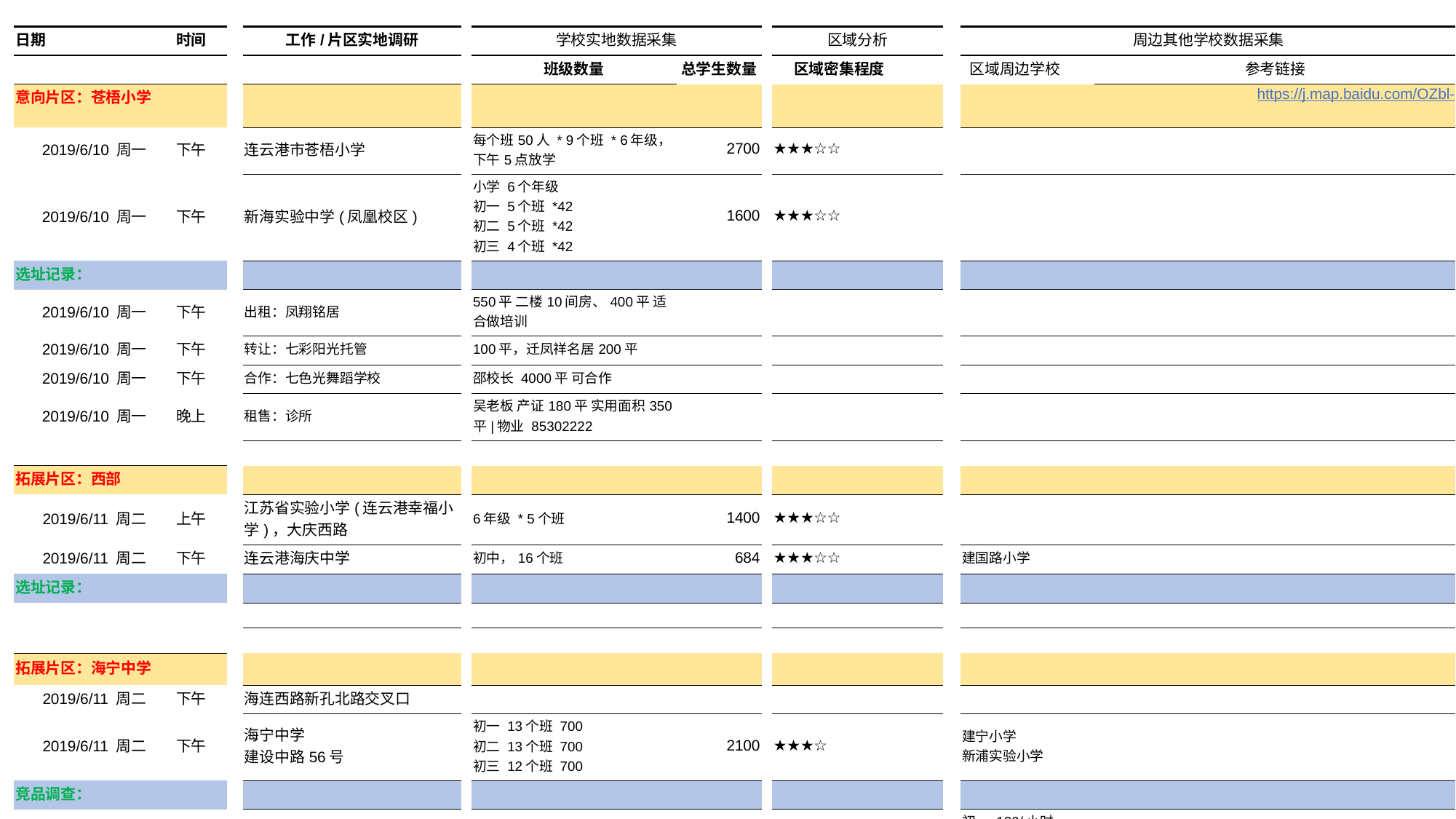

|  |  |  |  |  |  |  |  |  |  |  |  |  |  |  |
| --- | --- | --- | --- | --- | --- | --- | --- | --- | --- | --- | --- | --- | --- | --- |
|  | 日期 | 时间 |  | 工作/片区实地调研 |  | 学校实地数据采集 |  |  | 区域分析 |  |  | 周边其他学校数据采集 |  |  |
|  |  |  |  |  |  | 班级数量 | 总学生数量 |  | 区域密集程度 |  |  | 区域周边学校 |  | 参考链接 |
|  | 意向片区：苍梧小学 |  |  |  |  |  |  |  |  |  |  |  |  | https://j.map.baidu.com/OZbl- |
|  | 2019/6/10 周一 | 下午 |  | 连云港市苍梧小学 |  | 每个班50人 \* 9个班 \* 6年级，下午5点放学 | 2700 |  | ★★★☆☆ |  |  |  |  |  |
|  | 2019/6/10 周一 | 下午 |  | 新海实验中学(凤凰校区) |  | 小学 6个年级 初一 5个班 \*42 初二 5个班 \*42 初三 4个班 \*42 | 1600 |  | ★★★☆☆ |  |  |  |  |  |
|  | 选址记录： |  |  |  |  |  |  |  |  |  |  |  |  |  |
|  | 2019/6/10 周一 | 下午 |  | 出租：凤翔铭居 |  | 550平 二楼10间房、400平 适合做培训 |  |  |  |  |  |  |  |  |
|  | 2019/6/10 周一 | 下午 |  | 转让：七彩阳光托管 |  | 100平，迁凤祥名居200平 |  |  |  |  |  |  |  |  |
|  | 2019/6/10 周一 | 下午 |  | 合作：七色光舞蹈学校 |  | 邵校长 4000平 可合作 |  |  |  |  |  |  |  |  |
|  | 2019/6/10 周一 | 晚上 |  | 租售：诊所 |  | 吴老板 产证180平 实用面积350平|物业 85302222 |  |  |  |  |  |  |  |  |
|  |  |  |  |  |  |  |  |  |  |  |  |  |  |  |
|  | 拓展片区：西部 |  |  |  |  |  |  |  |  |  |  |  |  |  |
|  | 2019/6/11 周二 | 上午 |  | 江苏省实验小学(连云港幸福小学)，大庆西路 |  | 6年级 \* 5个班 | 1400 |  | ★★★☆☆ |  |  |  |  |  |
|  | 2019/6/11 周二 | 下午 |  | 连云港海庆中学 |  | 初中，16个班 | 684 |  | ★★★☆☆ |  |  | 建国路小学 |  |  |
|  | 选址记录： |  |  |  |  |  |  |  |  |  |  |  |  |  |
|  |  |  |  |  |  |  |  |  |  |  |  |  |  |  |
|  |  |  |  |  |  |  |  |  |  |  |  |  |  |  |
|  | 拓展片区：海宁中学 |  |  |  |  |  |  |  |  |  |  |  |  |  |
|  | 2019/6/11 周二 | 下午 |  | 海连西路新孔北路交叉口 |  |  |  |  |  |  |  |  |  |  |
|  | 2019/6/11 周二 | 下午 |  | 海宁中学 建设中路56号 |  | 初一 13个班 700 初二 13个班 700 初三 12个班 700 | 2100 |  | ★★★☆ |  |  | 建宁小学 新浦实验小学 |  |  |
|  | 竞品调查： |  |  |  |  |  |  |  |  |  |  |  |  |  |
|  | 2019/6/11 周二 | 下午 |  | 悦尔教育 |  |  |  |  |  |  |  | 初一 120/小时 初二 130/小时 初一 150/小时 |  |  |
|  | 2019/6/11 周二 | 下午 |  | 金奥教育 |  |  |  |  |  |  |  | 初一 120/小时 |  |  |